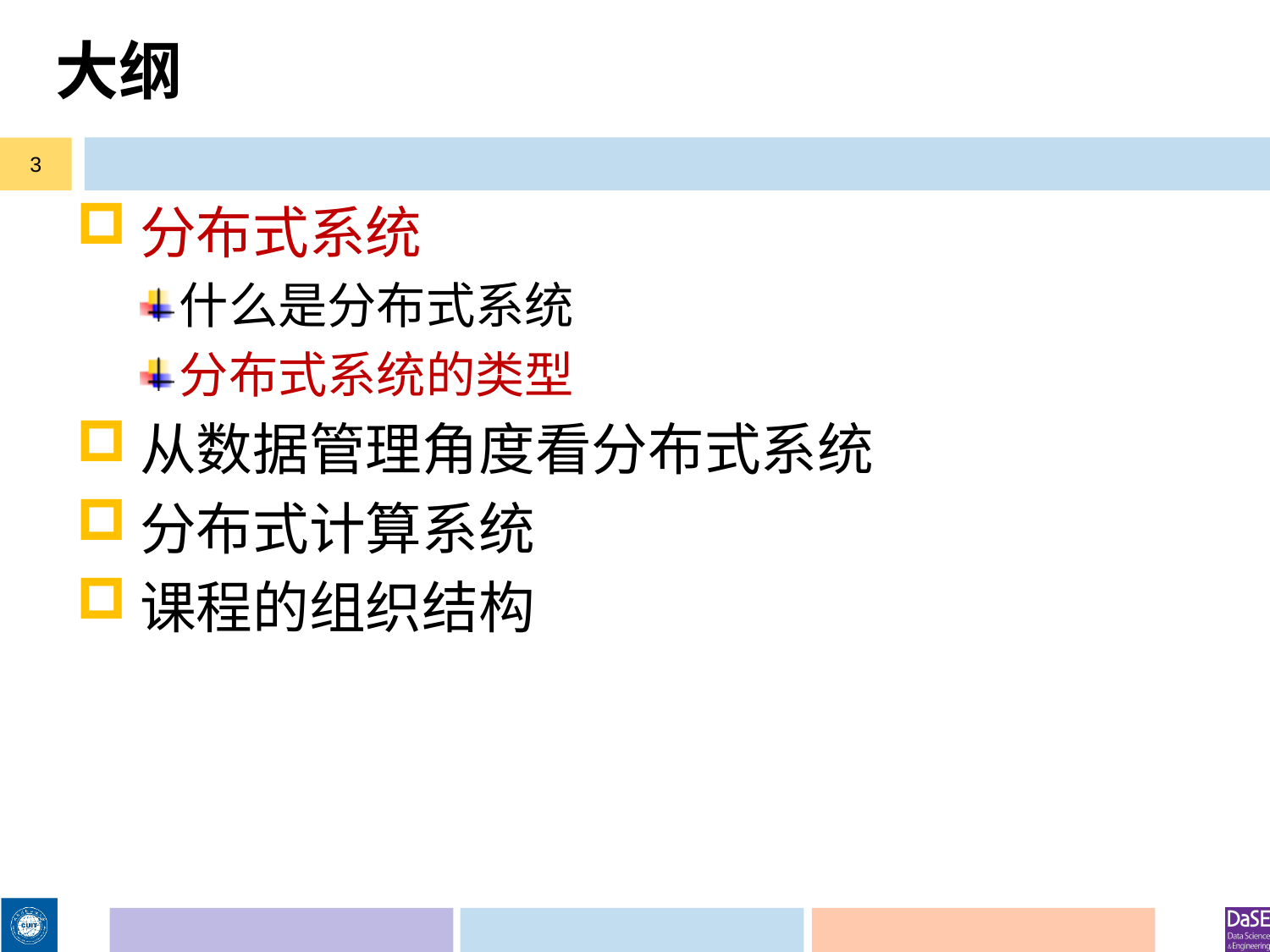

# 大纲
3
分布式系统
什么是分布式系统
分布式系统的类型
从数据管理角度看分布式系统
分布式计算系统
课程的组织结构